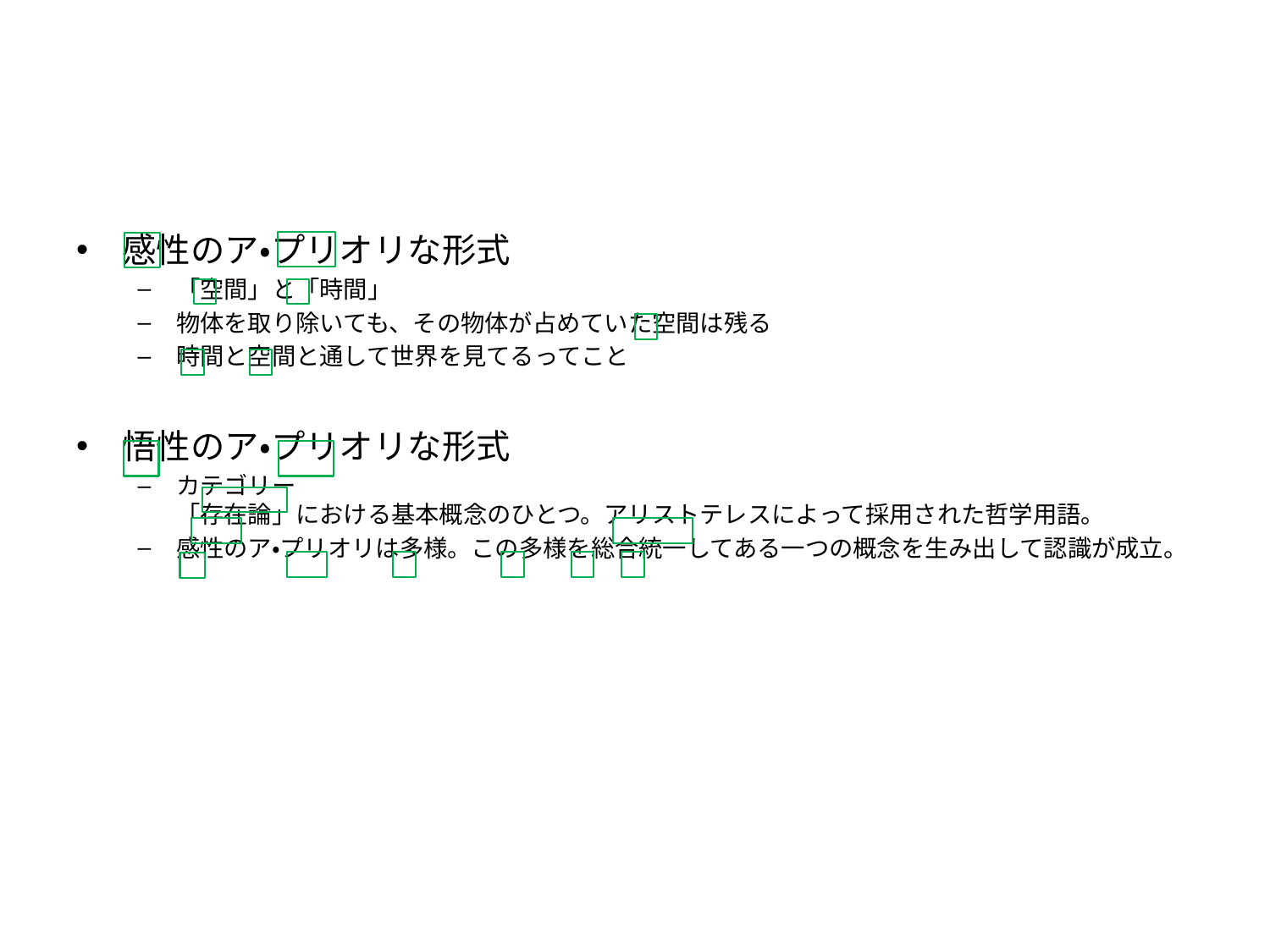

#
感性のア・プリオリな形式
「空間」と「時間」
物体を取り除いても、その物体が占めていた空間は残る
時間と空間と通して世界を見てるってこと

悟性のア・プリオリな形式
カテゴリー
「存在論」における基本概念のひとつ。アリストテレスによって採用された哲学用語。
感性のア・プリオリは多様。この多様を総合統一してある一つの概念を生み出して認識が成立。